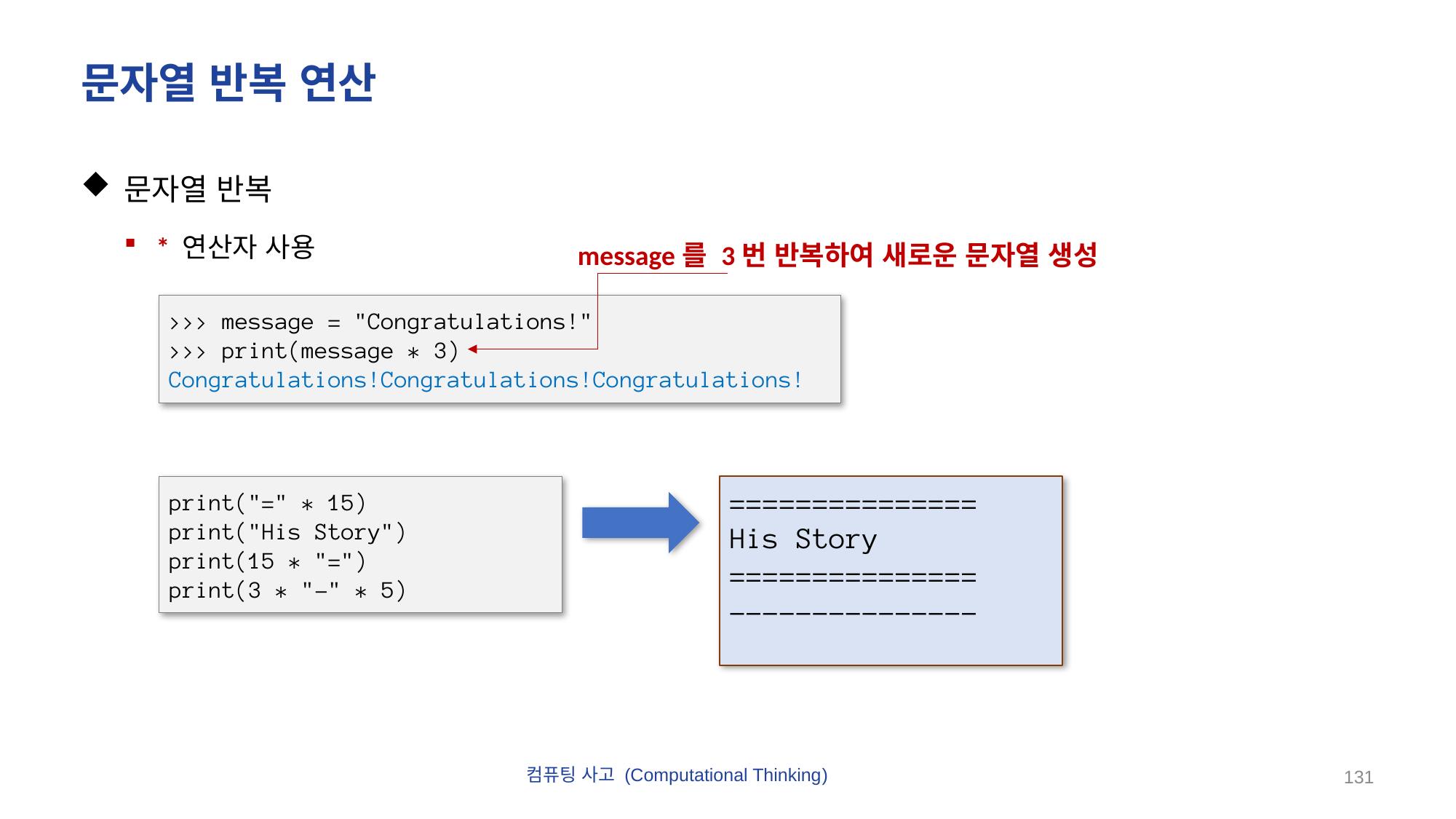

# 문자열 반복 연산
문자열 반복
* 연산자 사용

message를 3번 반복하여 새로운 문자열 생성
>>> message = "Congratulations!"
>>> print(message * 3)
Congratulations!Congratulations!Congratulations!
===============
His Story
===============
---------------
print("=" * 15)
print("His Story")
print(15 * "=")
print(3 * "-" * 5)